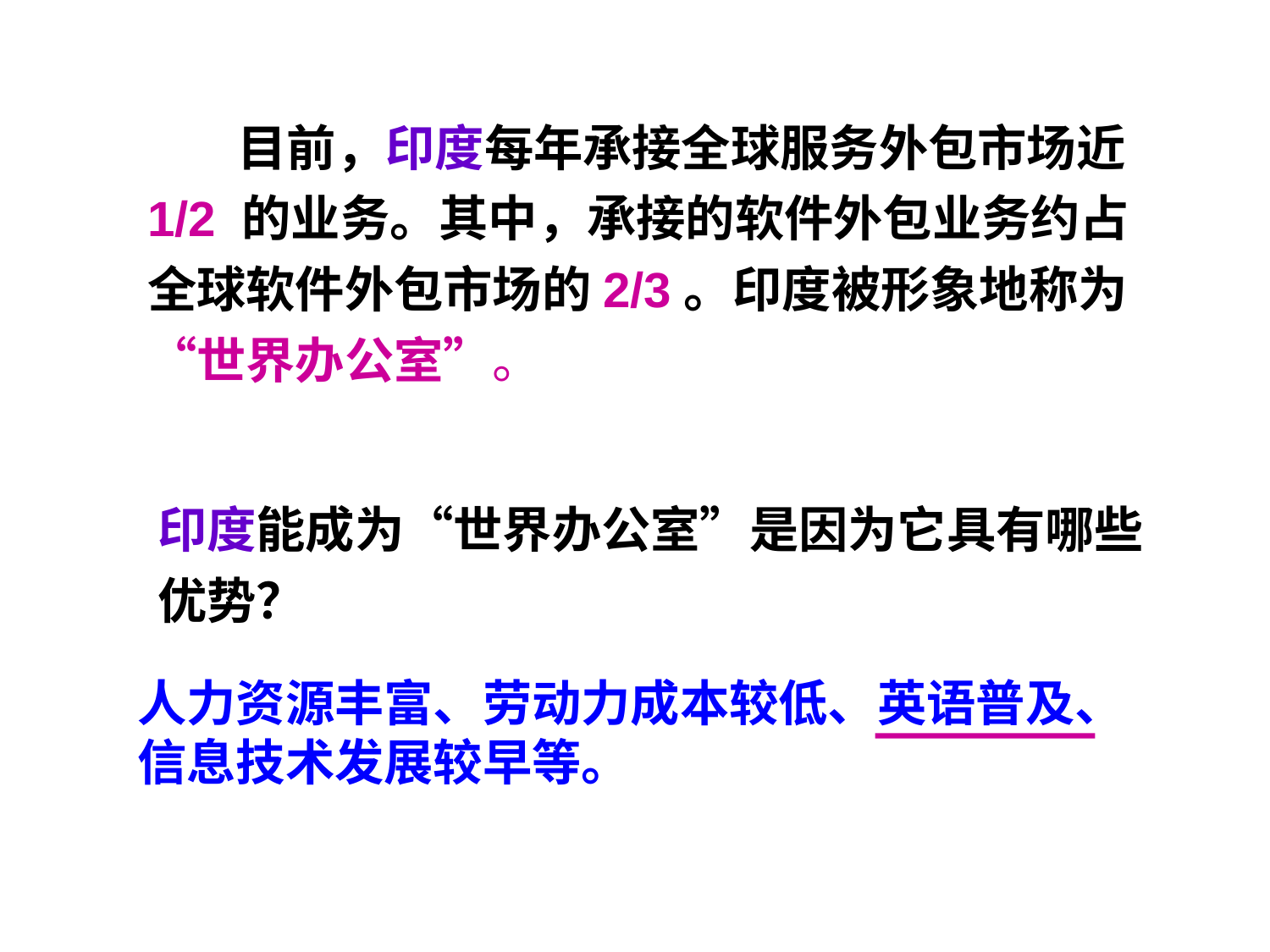

目前，印度每年承接全球服务外包市场近1/2 的业务。其中，承接的软件外包业务约占全球软件外包市场的2/3。印度被形象地称为“世界办公室”。
印度能成为“世界办公室”是因为它具有哪些优势？
人力资源丰富、劳动力成本较低、英语普及、信息技术发展较早等。